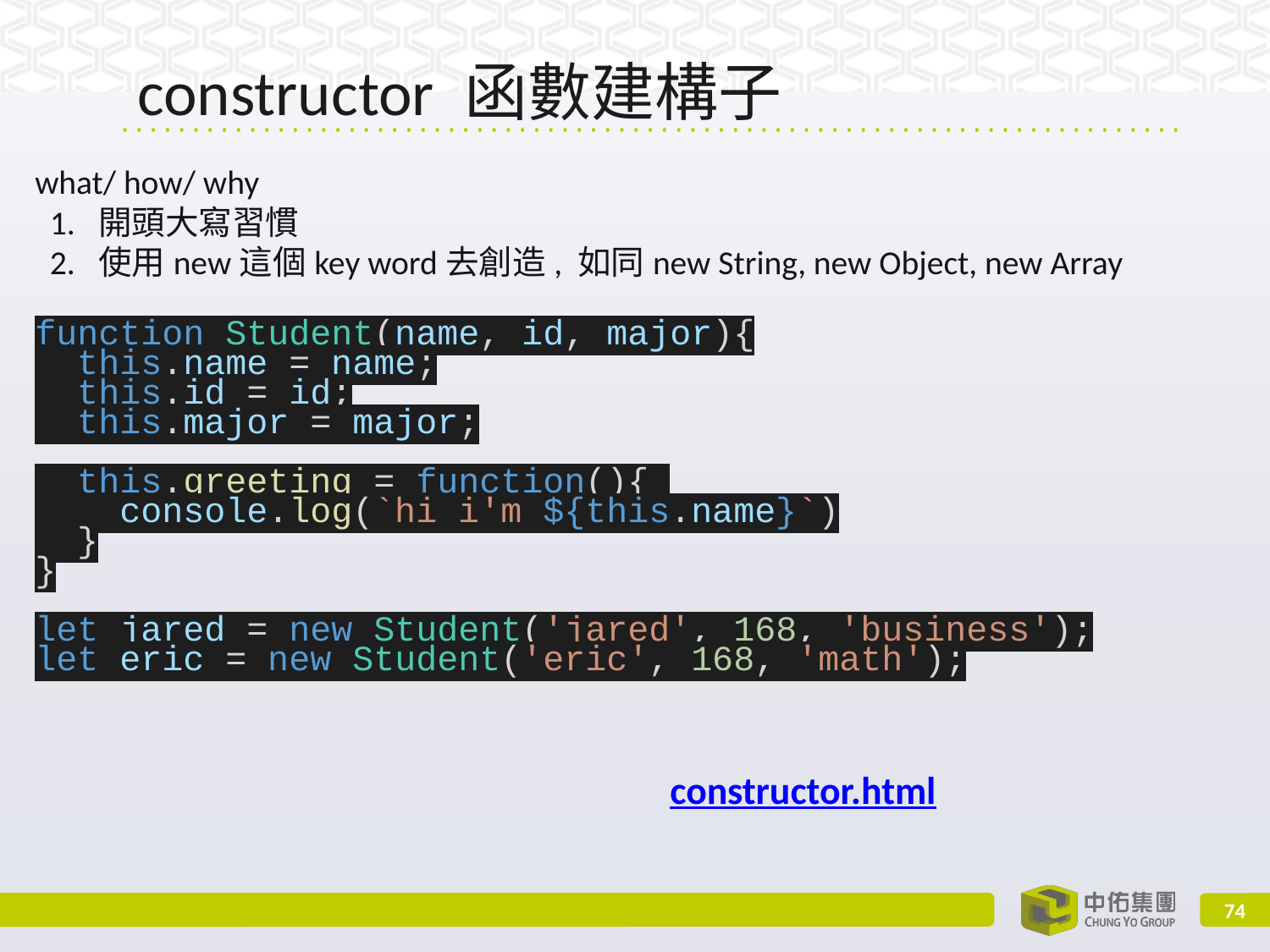

# constructor 函數建構子

what/ how/ why
開頭大寫習慣
使用new這個key word去創造, 如同new String, new Object, new Array

function Student(name, id, major){
  this.name = name;
  this.id = id;
  this.major = major;

  this.greeting = function(){
    console.log(`hi i'm ${this.name}`)
  }
}

let jared = new Student('jared', 168, 'business');
let eric = new Student('eric', 168, 'math');

constructor.html

74